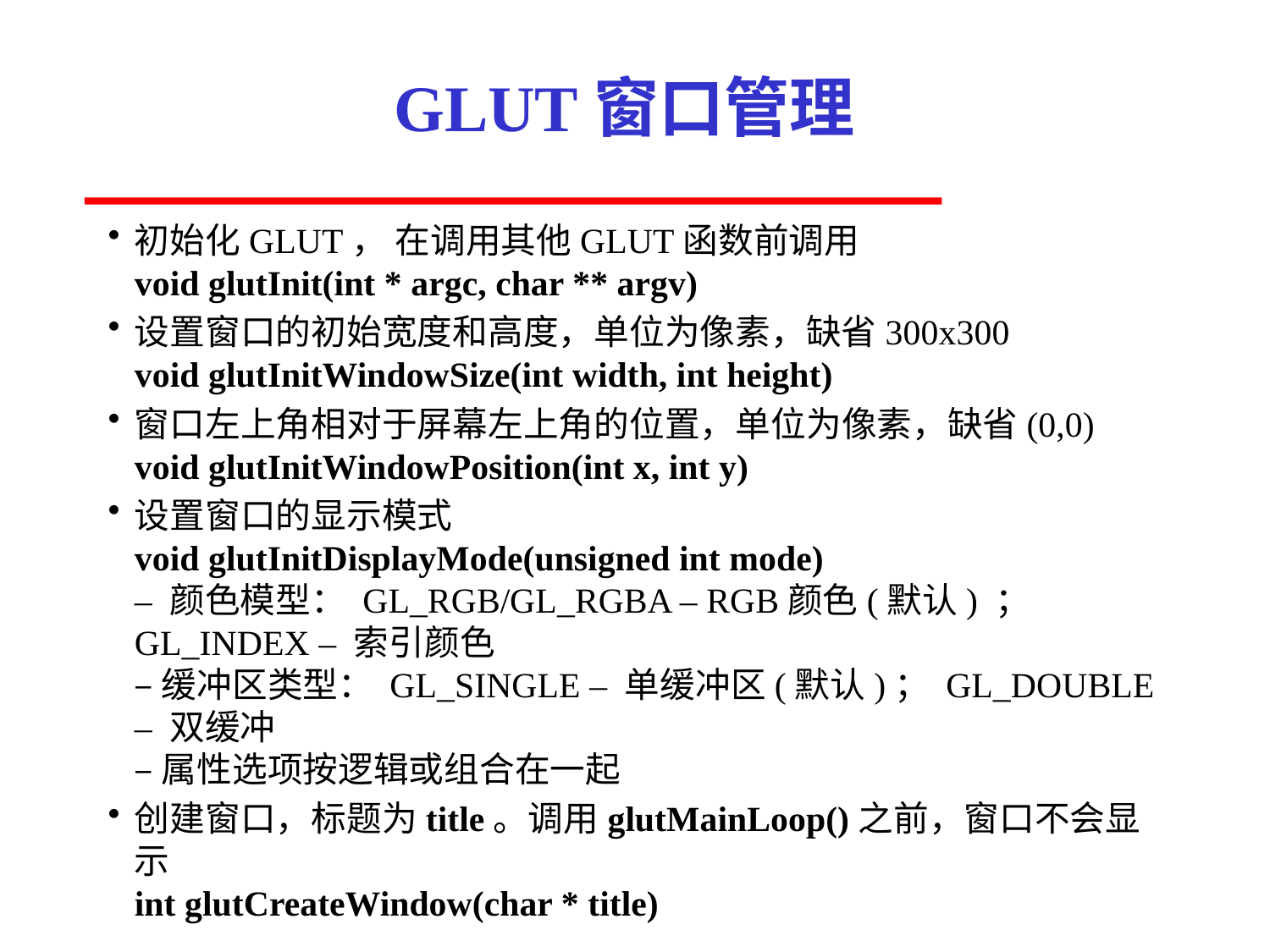

# GLUT窗口管理
初始化GLUT， 在调用其他GLUT函数前调用
void glutInit(int * argc, char ** argv)
设置窗口的初始宽度和高度，单位为像素，缺省300x300
void glutInitWindowSize(int width, int height)
窗口左上角相对于屏幕左上角的位置，单位为像素，缺省(0,0)
void glutInitWindowPosition(int x, int y)
设置窗口的显示模式
void glutInitDisplayMode(unsigned int mode)
– 颜色模型： GL_RGB/GL_RGBA – RGB颜色(默认) ； GL_INDEX – 索引颜色
– 缓冲区类型： GL_SINGLE – 单缓冲区(默认)； GL_DOUBLE – 双缓冲
– 属性选项按逻辑或组合在一起
创建窗口，标题为title。调用glutMainLoop()之前，窗口不会显示
int glutCreateWindow(char * title)
63